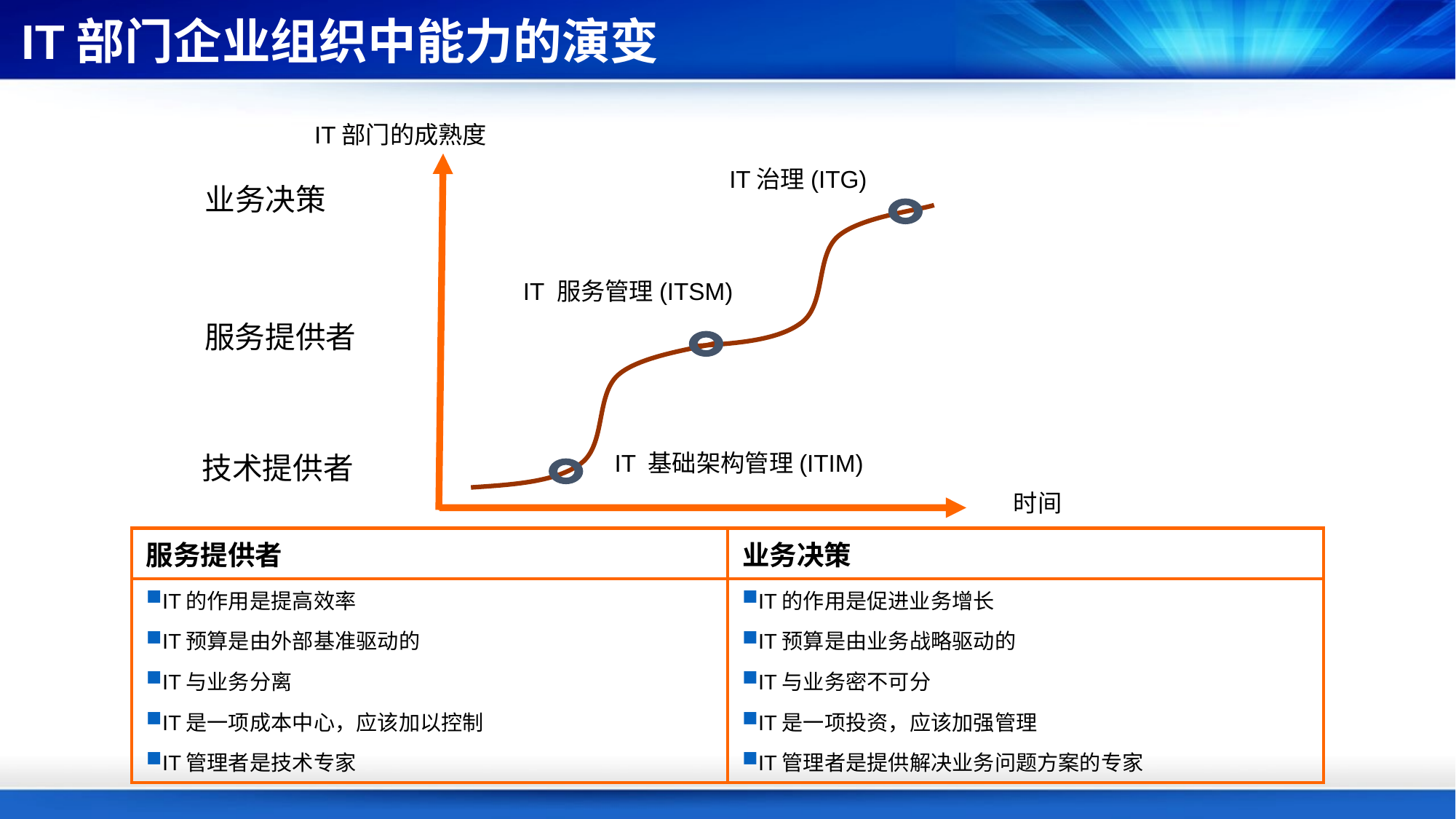

IT部门企业组织中能力的演变
IT部门的成熟度
IT治理(ITG)

 业务决策

IT 服务管理(ITSM)
服务提供者

IT 基础架构管理(ITIM)
技术提供者

时间

| 服务提供者 | 业务决策 |
| --- | --- |
| IT的作用是提高效率 IT预算是由外部基准驱动的 IT与业务分离 IT是一项成本中心，应该加以控制 IT管理者是技术专家 | IT的作用是促进业务增长 IT预算是由业务战略驱动的 IT与业务密不可分 IT是一项投资，应该加强管理 IT管理者是提供解决业务问题方案的专家 |